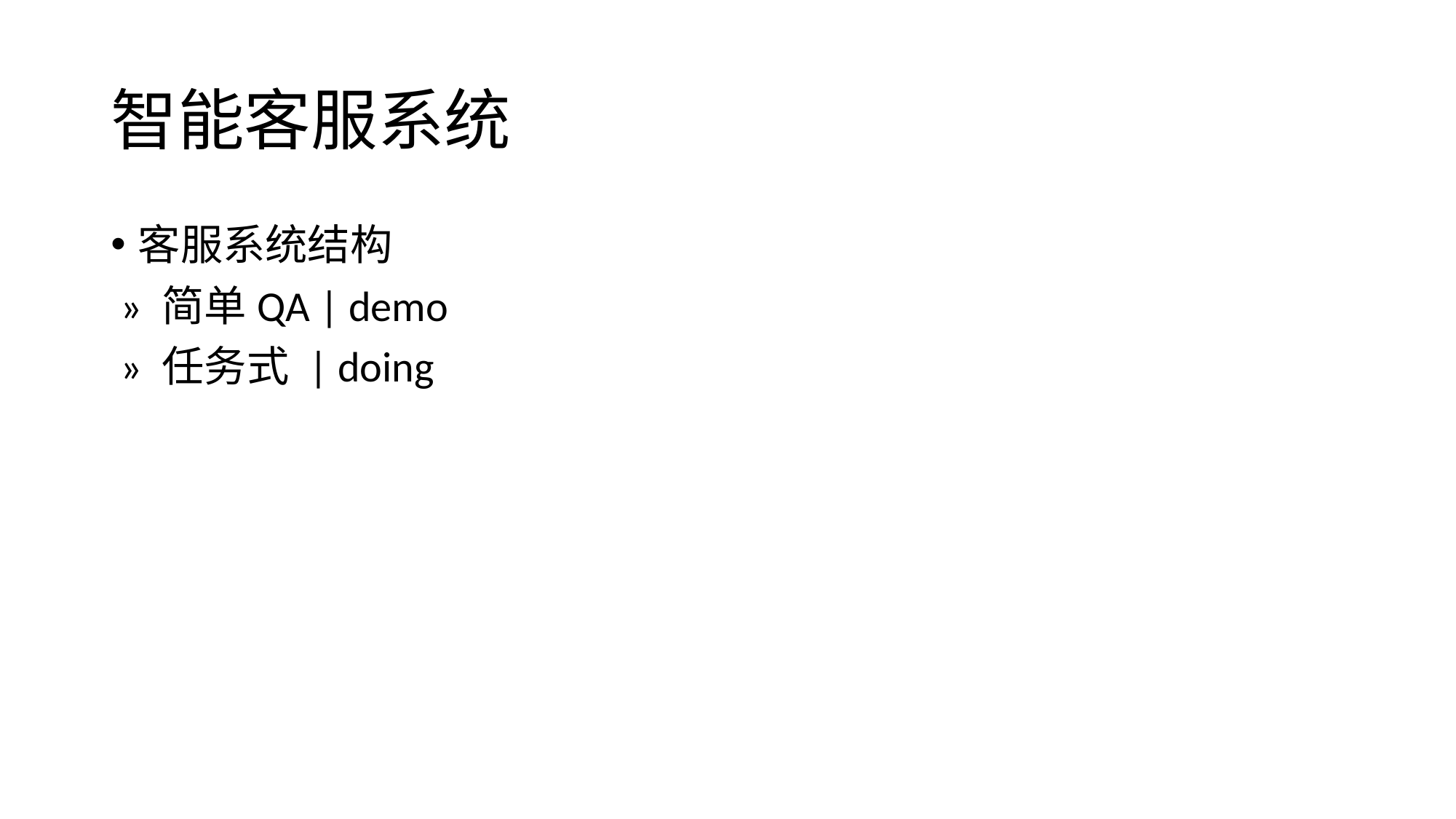

# 智能客服系统
客服系统结构
 » 简单QA | demo
 » 任务式 | doing